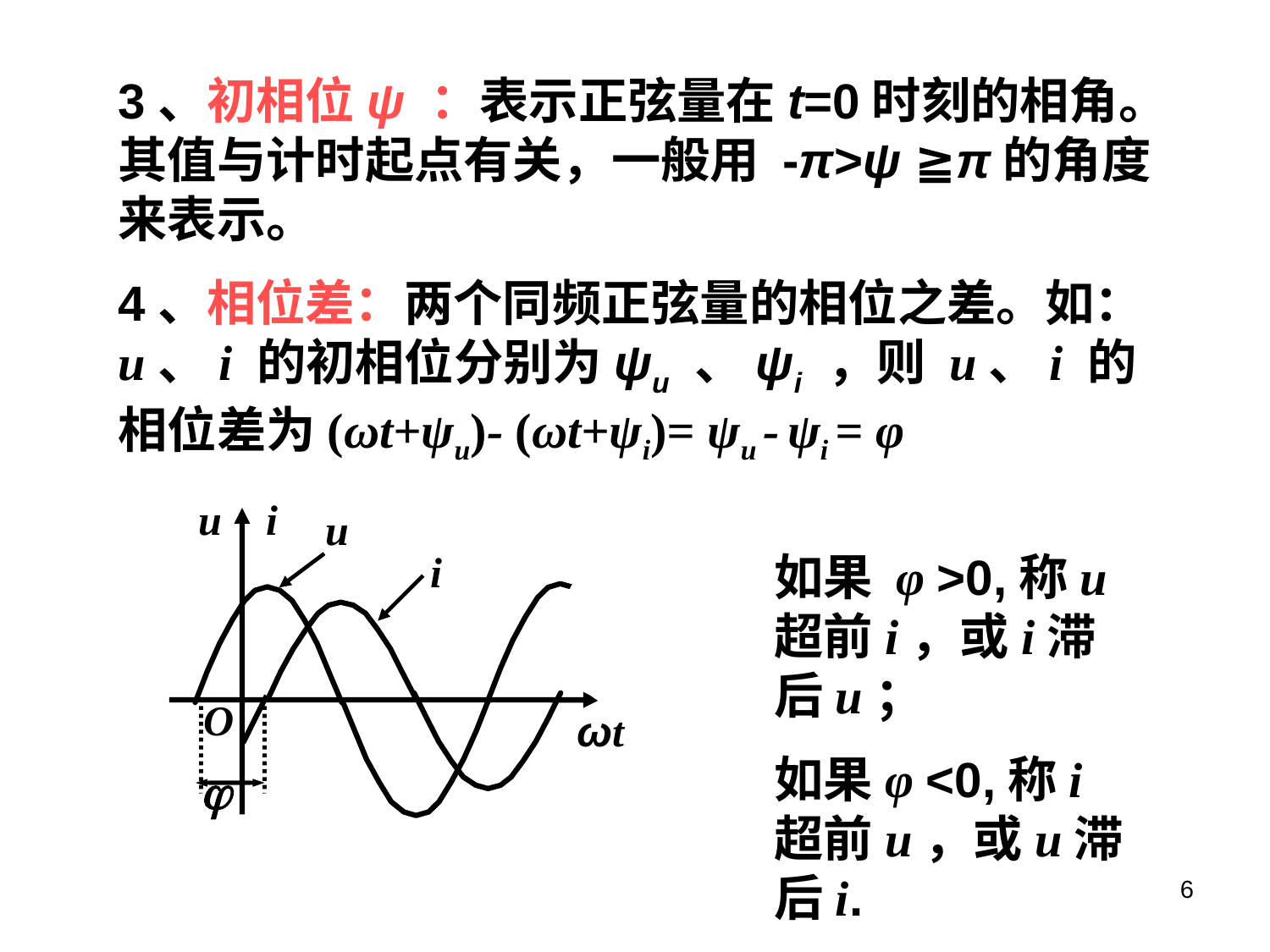

3、初相位ψ ：表示正弦量在t=0时刻的相角。其值与计时起点有关，一般用 -π>ψ ≧π的角度来表示。
4、相位差：两个同频正弦量的相位之差。如：u、i 的初相位分别为ψu 、ψi ，则 u、i 的相位差为(ωt+ψu)- (ωt+ψi)= ψu - ψi = φ

u
i
u

i

O

ωt

ϕ

如果 φ >0,称u超前i，或i滞后u；
如果φ <0,称i超前u，或u滞后i.
6